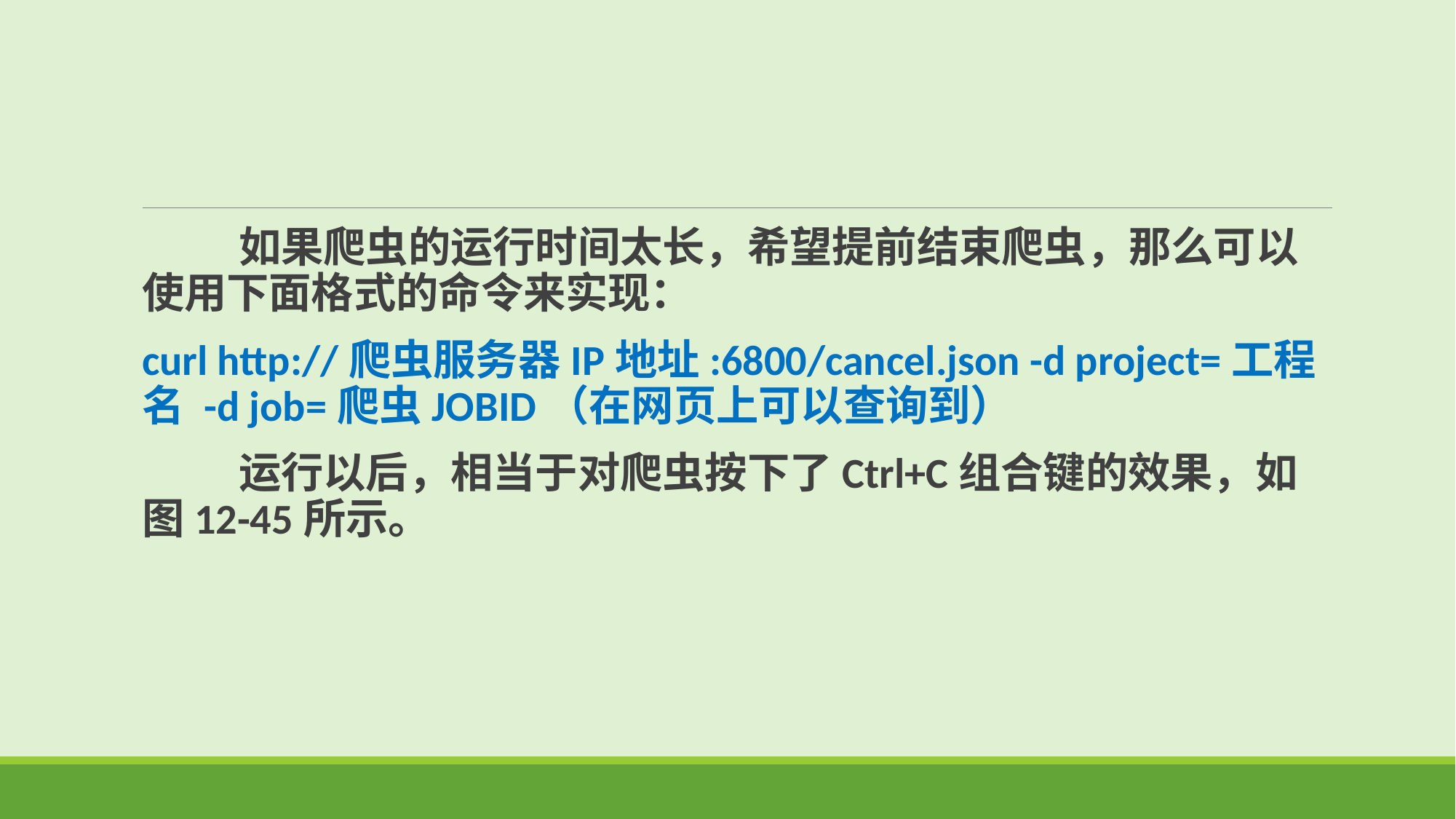

如果爬虫的运行时间太长，希望提前结束爬虫，那么可以使用下面格式的命令来实现：
curl http://爬虫服务器IP地址:6800/cancel.json -d project=工程名 -d job=爬虫JOBID（在网页上可以查询到）
         运行以后，相当于对爬虫按下了Ctrl+C组合键的效果，如图12-45所示。